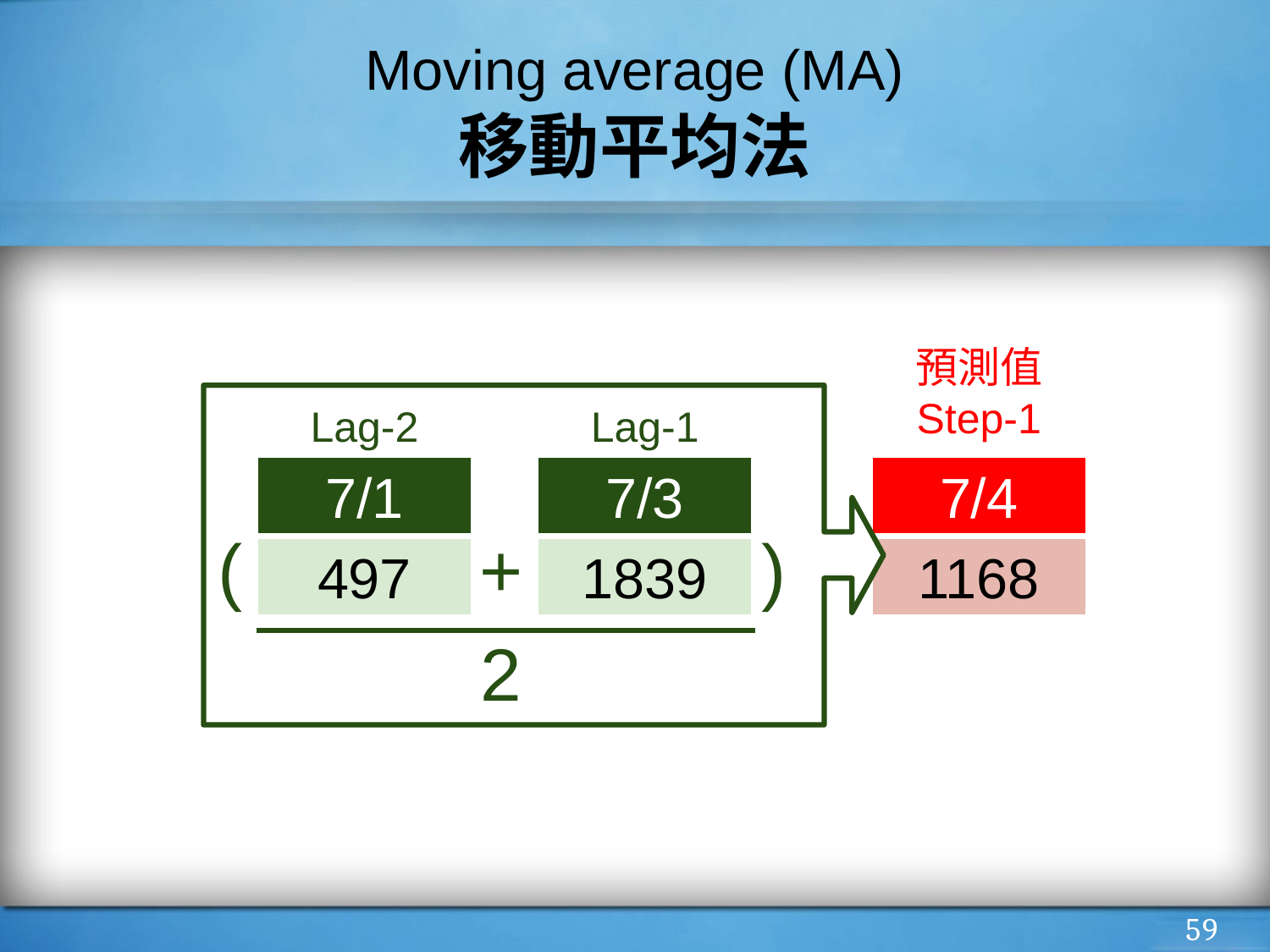

# Moving average (MA) 移動平均法

Lag-2
Lag-1
預測值
Step-1
7/1
7/3
7/4
1168
(
+
)
497
1839
2
59